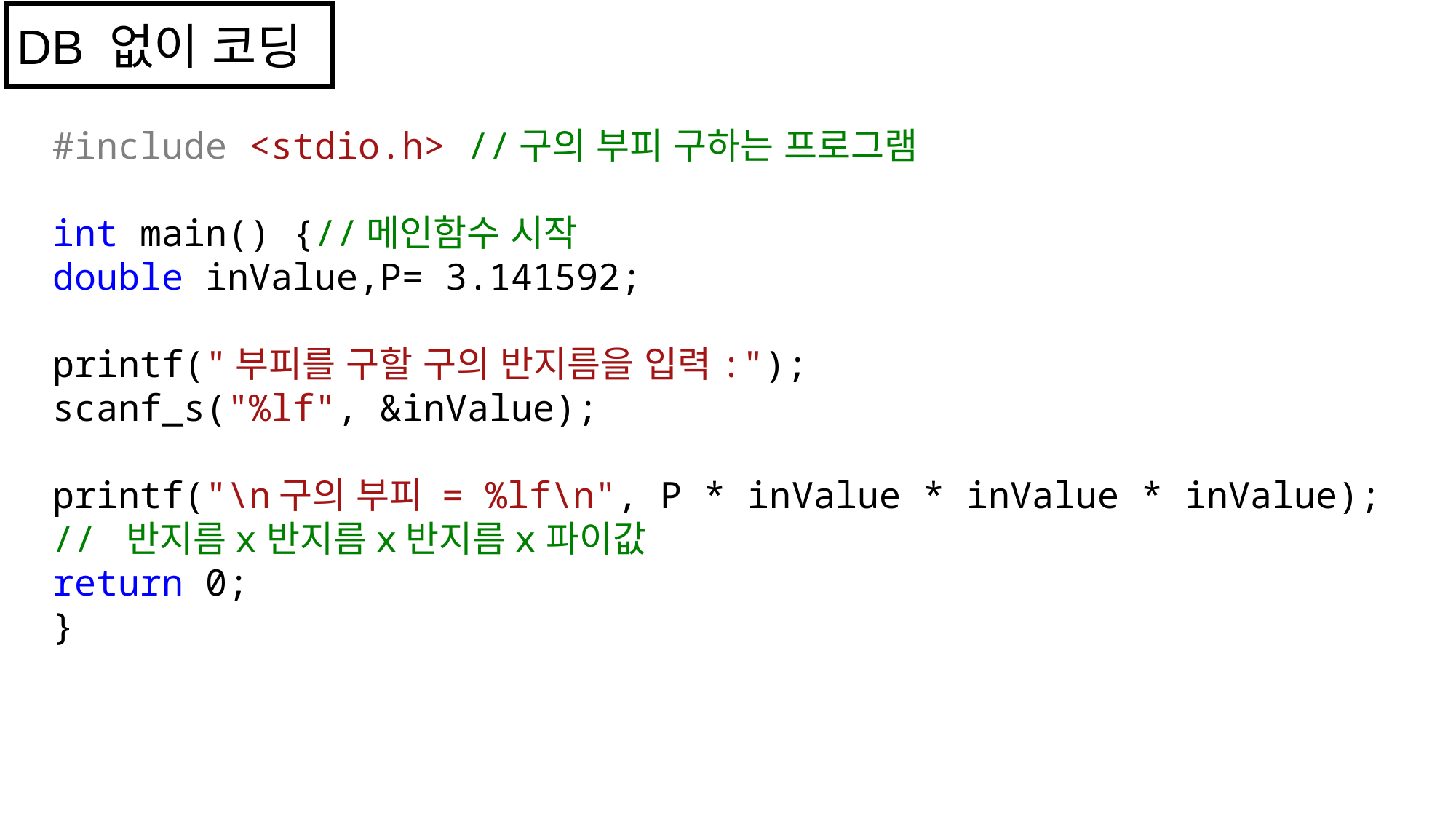

DB 없이 코딩
#include <stdio.h> //구의 부피 구하는 프로그램

int main() {//메인함수 시작
double inValue,P= 3.141592;

printf("부피를 구할 구의 반지름을 입력:");
scanf_s("%lf", &inValue);

printf("\n구의 부피 = %lf\n", P * inValue * inValue * inValue);
// 반지름x반지름x반지름x파이값
return 0;
}